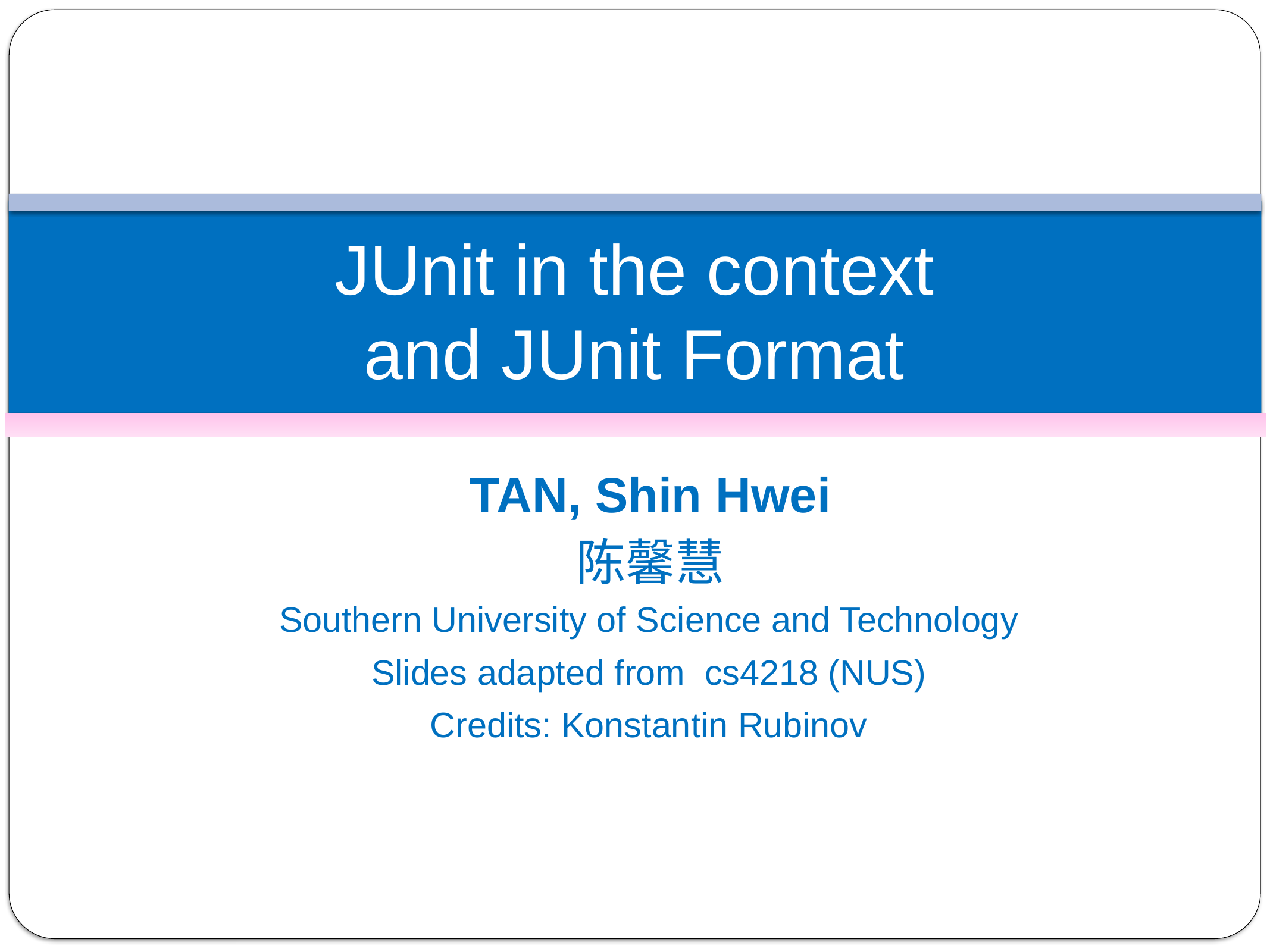

# JUnit in the context and JUnit Format
| TAN, Shin Hwei 陈馨慧 |
| --- |
Southern University of Science and Technology
Slides adapted from  cs4218 (NUS)
Credits: Konstantin Rubinov